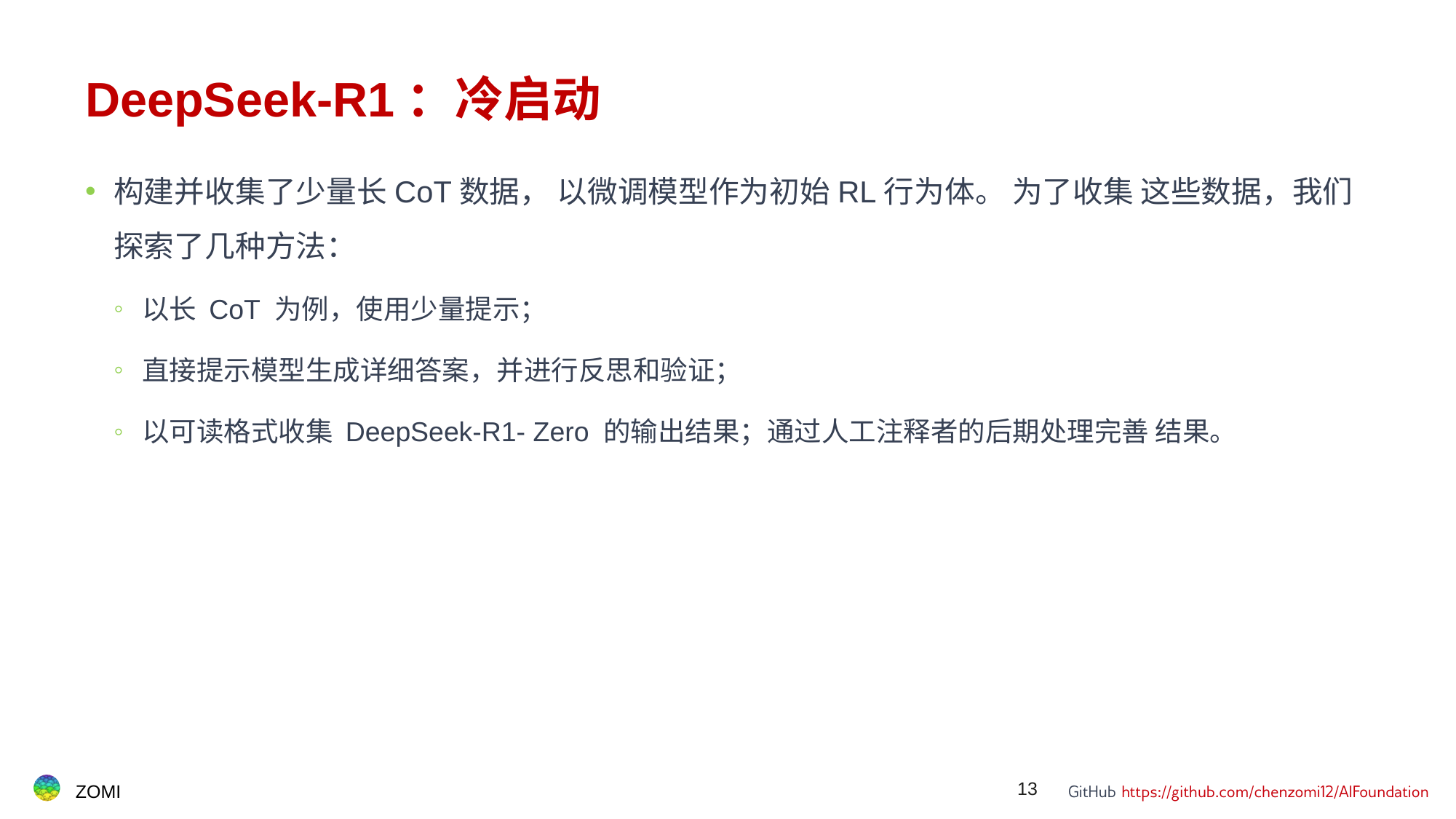

# DeepSeek-R1：冷启动
构建并收集了少量长CoT数据， 以微调模型作为初始RL行为体。 为了收集 这些数据，我们探索了几种方法：
以长 CoT 为例，使用少量提示；
直接提示模型生成详细答案，并进行反思和验证；
以可读格式收集 DeepSeek-R1- Zero 的输出结果；通过人工注释者的后期处理完善 结果。